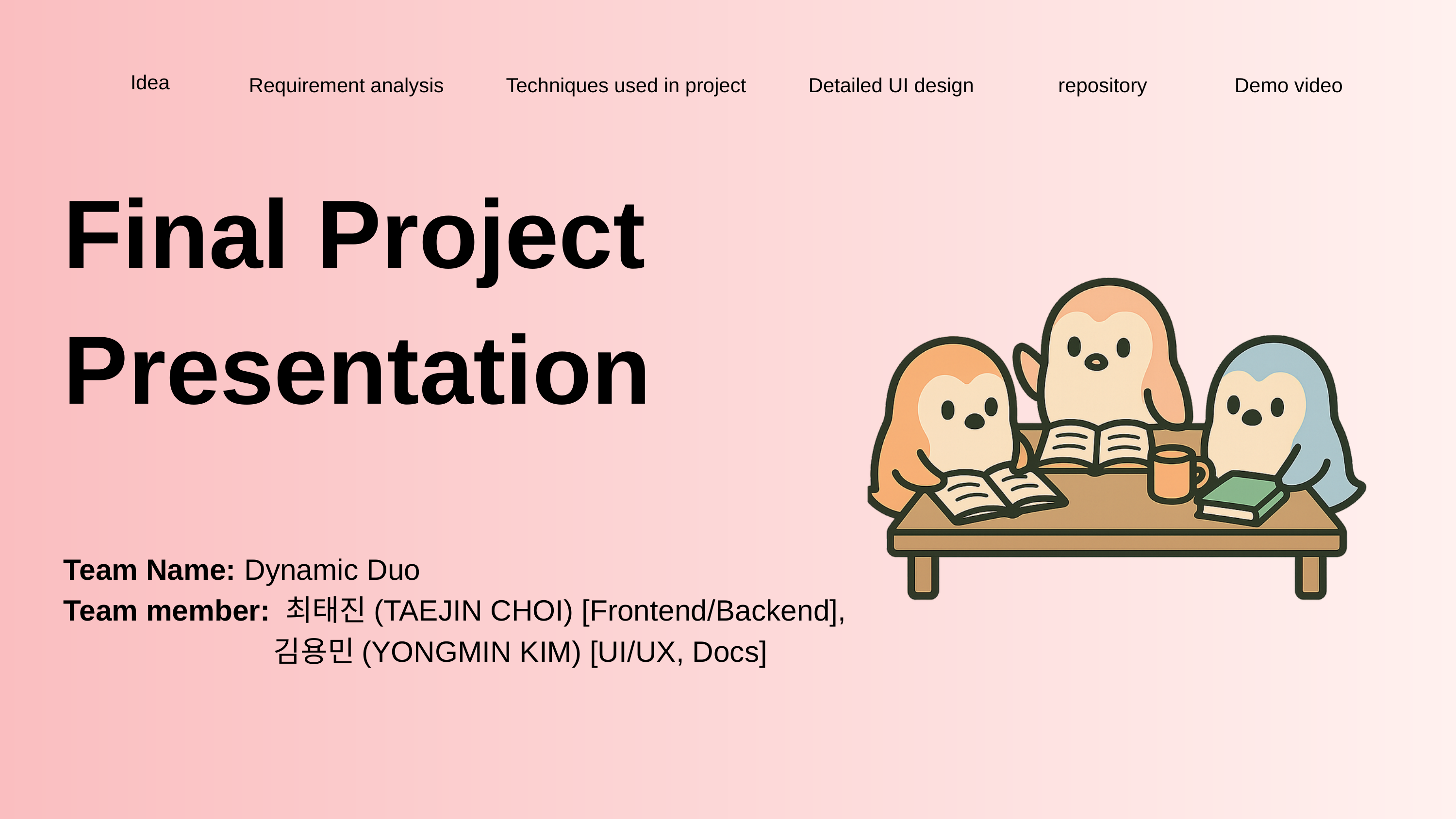

Idea
Requirement analysis
Techniques used in project
Detailed UI design
repository
Demo video
Final Project
Presentation

Team Name: Dynamic Duo
Team member: 최태진(TAEJIN CHOI) [Frontend/Backend],
                               김용민(YONGMIN KIM) [UI/UX, Docs]